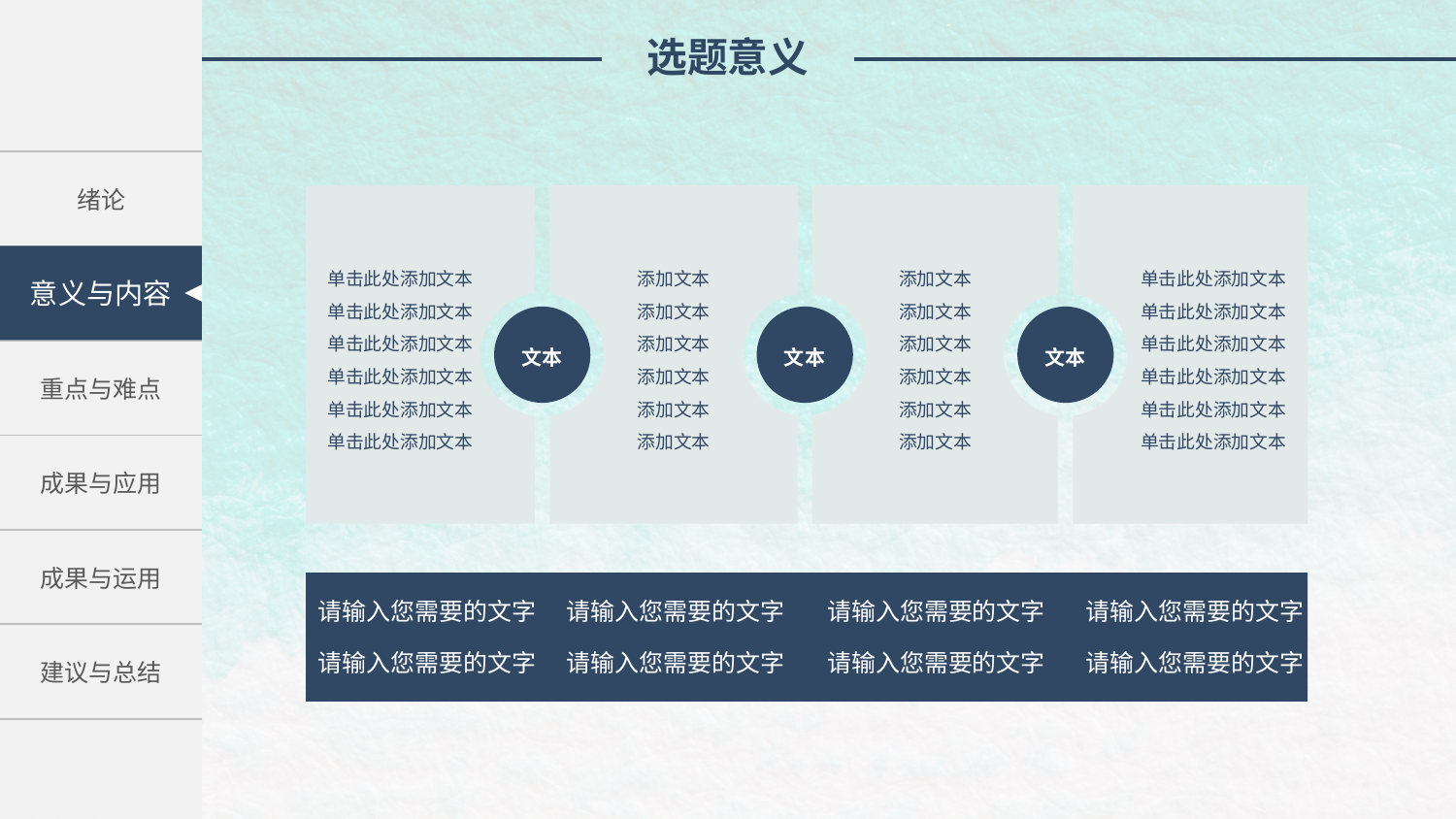

选题意义
| 绪论 |
| --- |
| 研究方法与思路 |
| 重点与难点 |
| 成果与应用 |
| 成果与运用 |
| 建议与总结 |
单击此处添加文本单击此处添加文本单击此处添加文本单击此处添加文本
单击此处添加文本单击此处添加文本
添加文本
添加文本
添加文本
添加文本
添加文本
添加文本
添加文本
添加文本
添加文本
添加文本
添加文本
添加文本
文本
单击此处添加文本
单击此处添加文本
单击此处添加文本
单击此处添加文本
单击此处添加文本
单击此处添加文本
意义与内容

文本
文本

请输入您需要的文字
请输入您需要的文字
请输入您需要的文字
请输入您需要的文字
请输入您需要的文字
请输入您需要的文字
请输入您需要的文字
请输入您需要的文字